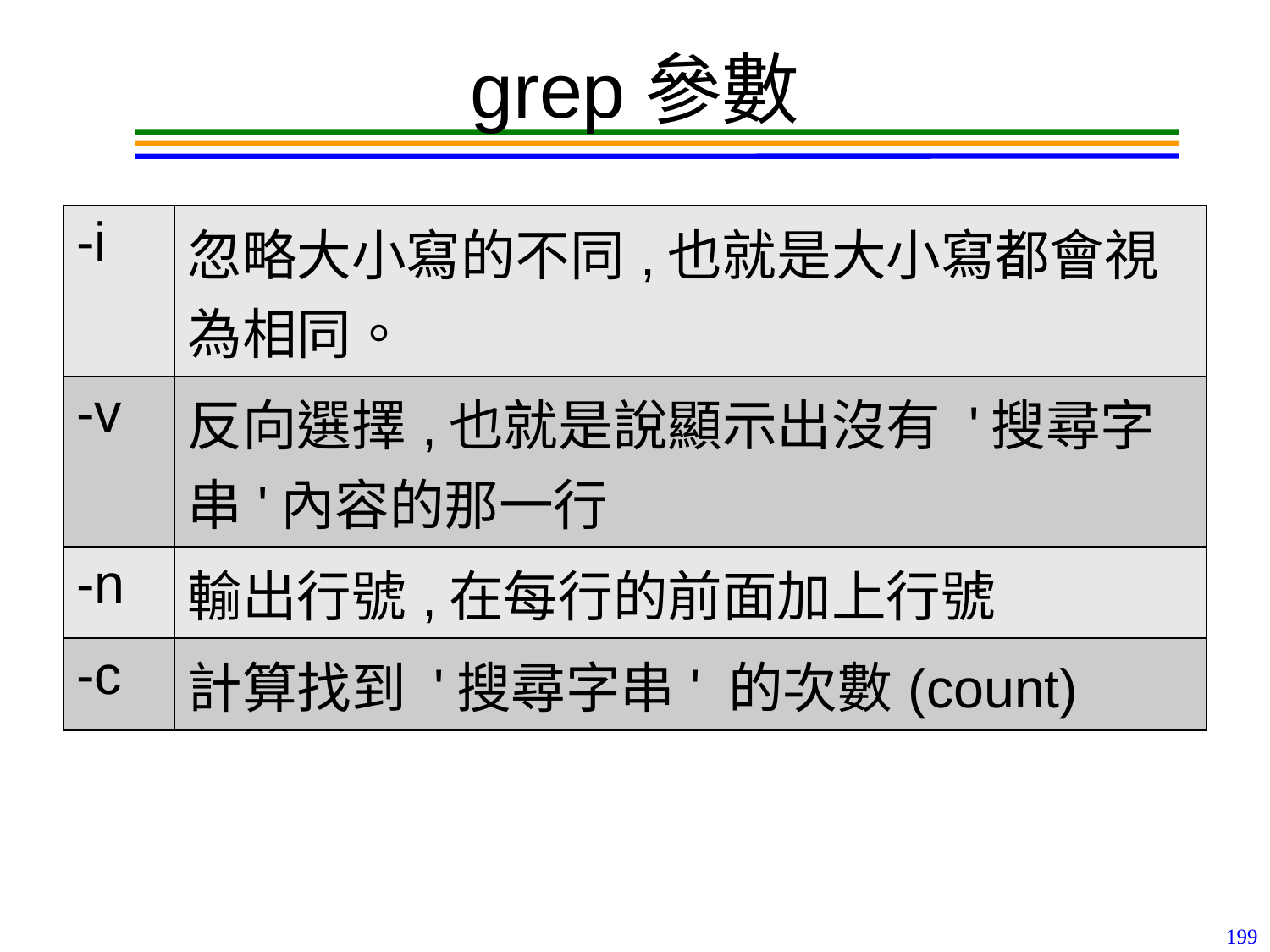

# grep參數
| -i | 忽略大小寫的不同,也就是大小寫都會視為相同。 |
| --- | --- |
| -v | 反向選擇,也就是說顯示出沒有 '搜尋字串'內容的那一行 |
| -n | 輸出行號,在每行的前面加上行號 |
| -c | 計算找到 '搜尋字串' 的次數(count) |
199